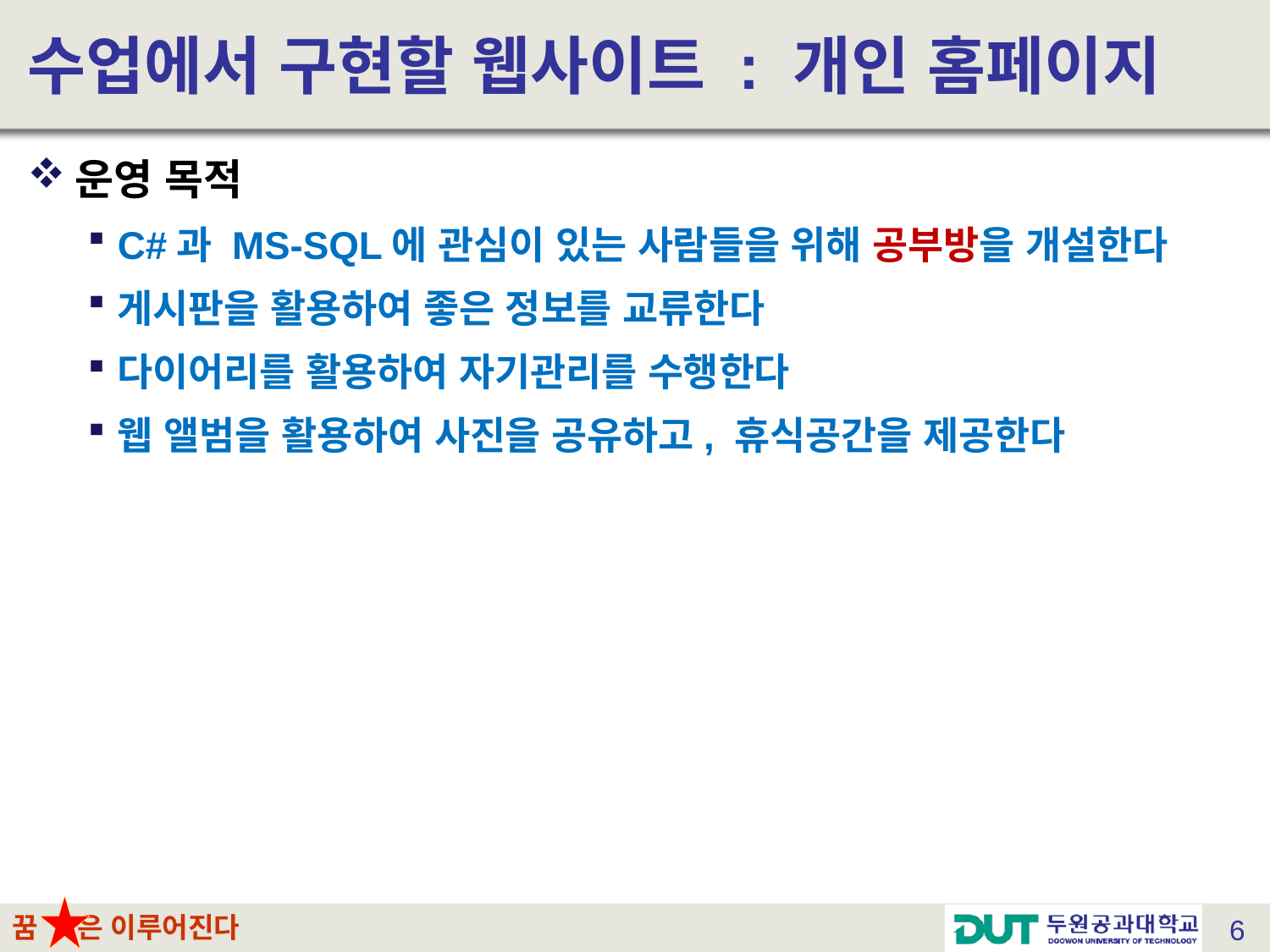

# 수업에서 구현할 웹사이트 : 개인 홈페이지
운영 목적
C#과 MS-SQL에 관심이 있는 사람들을 위해 공부방을 개설한다
게시판을 활용하여 좋은 정보를 교류한다
다이어리를 활용하여 자기관리를 수행한다
웹 앨범을 활용하여 사진을 공유하고, 휴식공간을 제공한다